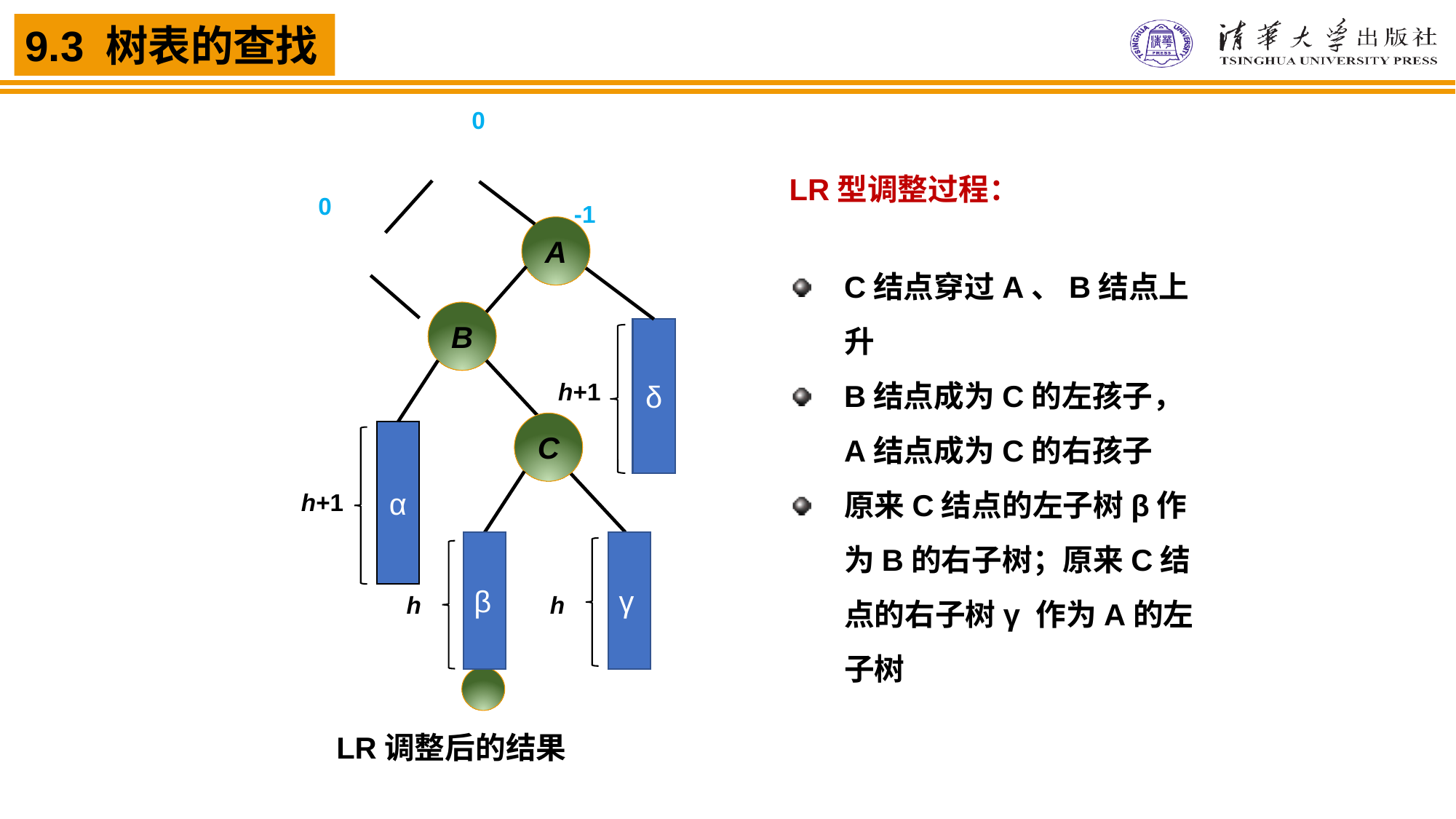

0
0
-1
  LR型调整过程：
A
C结点穿过A、B结点上升
B结点成为C的左孩子，A结点成为C的右孩子
原来C结点的左子树β作为B的右子树；原来C结点的右子树γ 作为A的左子树
B
α

h+1
δ

h+1
C
β

h

γ

h
LR调整后的结果